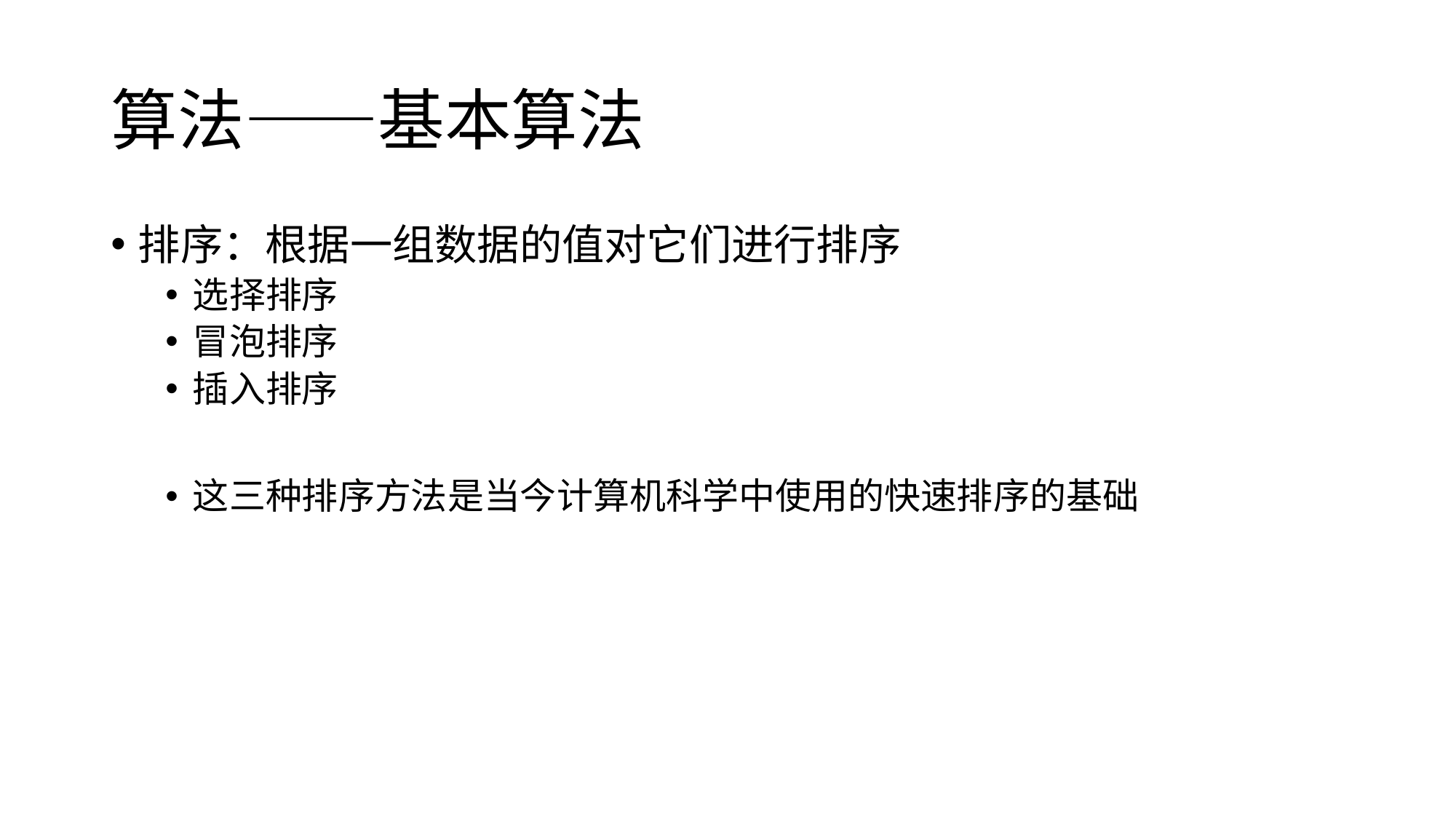

# 算法——基本算法
排序：根据一组数据的值对它们进行排序
选择排序
冒泡排序
插入排序

这三种排序方法是当今计算机科学中使用的快速排序的基础